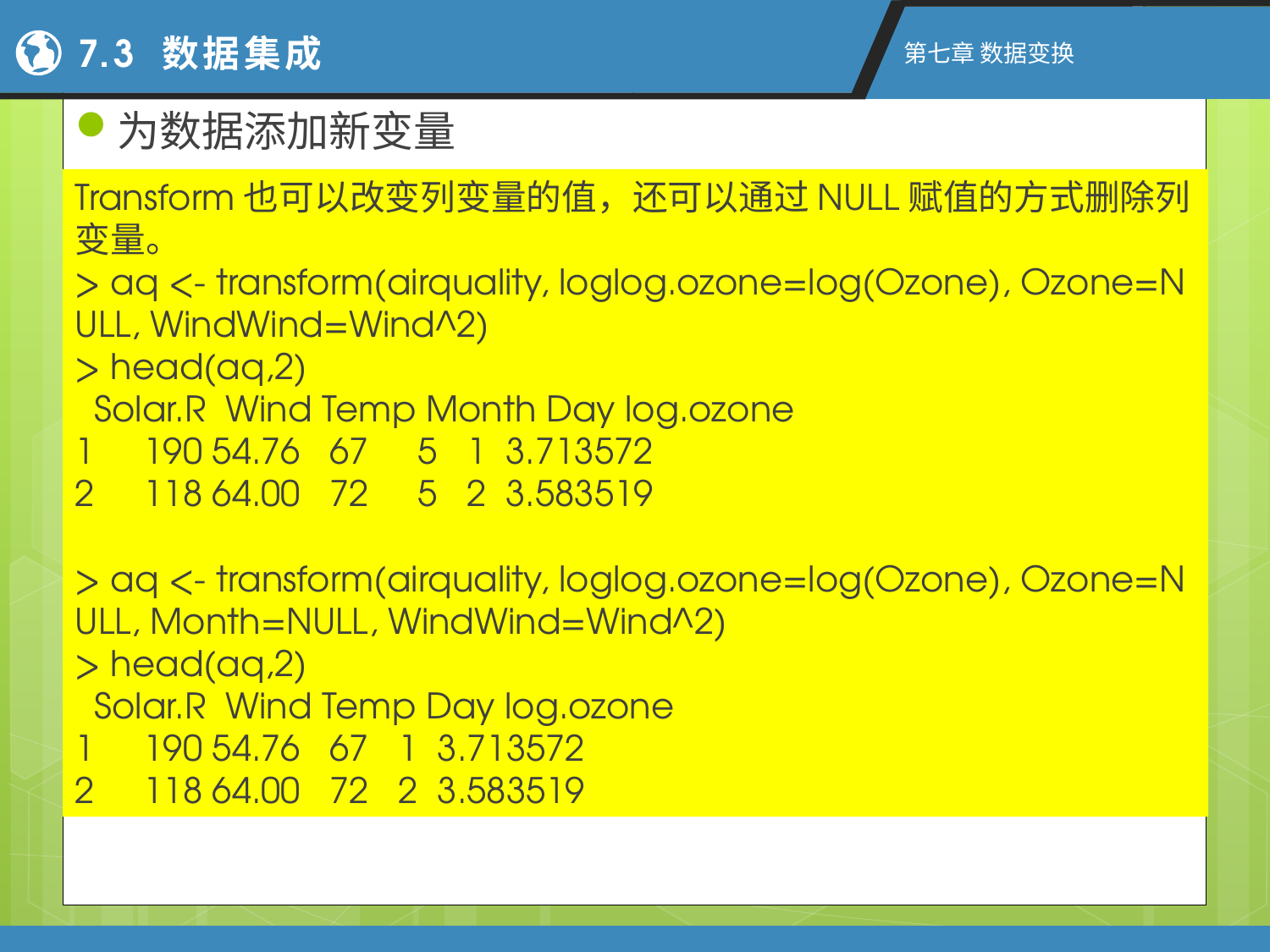

7.3 数据集成

第七章 数据变换
为数据添加新变量
Transform也可以改变列变量的值，还可以通过NULL赋值的方式删除列变量。
> aq <- transform(airquality, loglog.ozone=log(Ozone), Ozone=NULL, WindWind=Wind^2)
> head(aq,2)
  Solar.R  Wind Temp Month Day log.ozone
1     190 54.76   67     5   1  3.713572
2     118 64.00   72     5   2  3.583519

> aq <- transform(airquality, loglog.ozone=log(Ozone), Ozone=NULL, Month=NULL, WindWind=Wind^2)
> head(aq,2)
  Solar.R  Wind Temp Day log.ozone
1     190 54.76   67   1  3.713572
2     118 64.00   72   2  3.583519